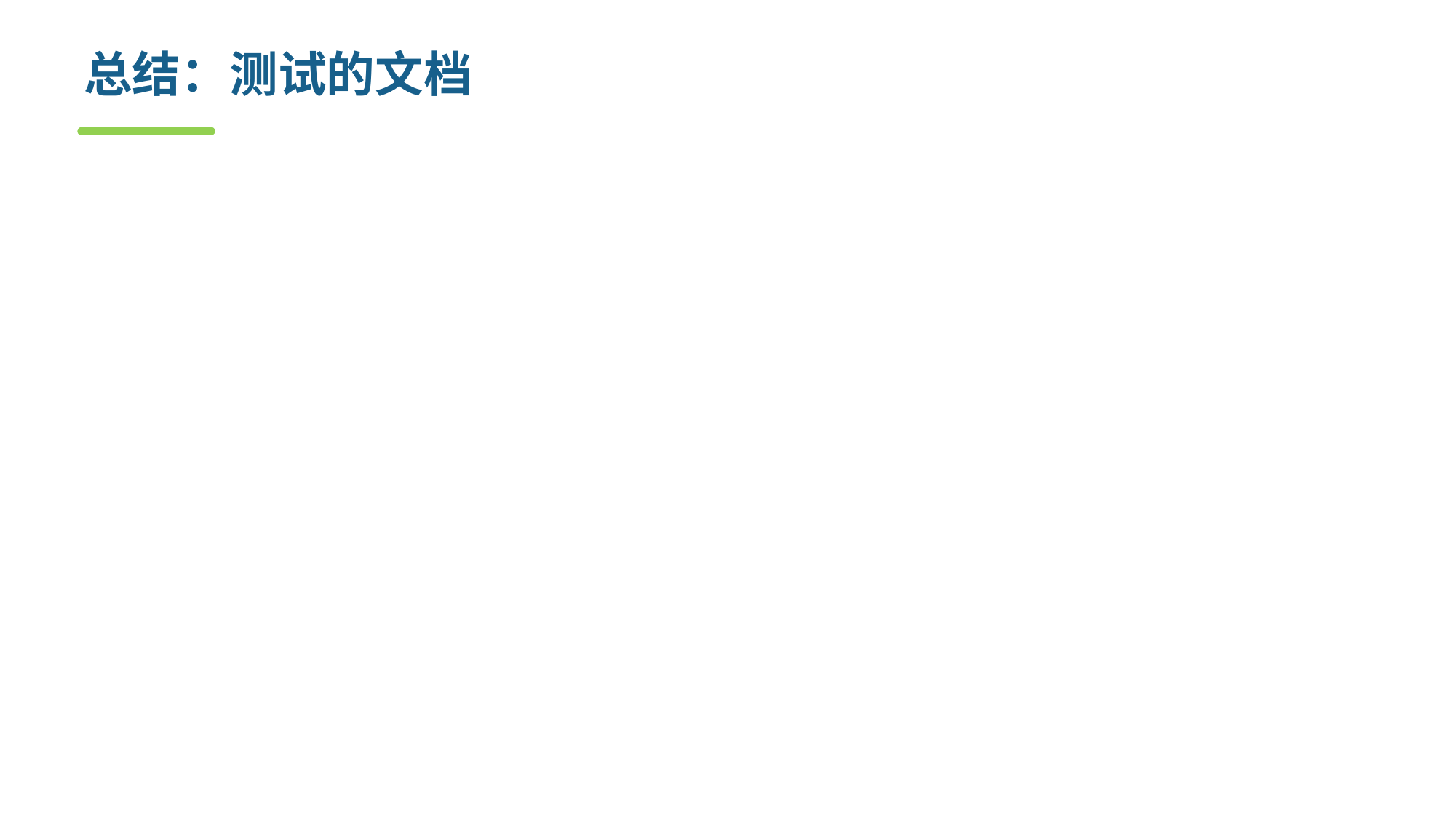

# 总结：测试的文档
测试计划 – 在测试计划阶段
测试用例文档 – 在测试设计阶段
缺陷报告、测试记录 – 在测试执行阶段
测试报告 – 在测试完成后
108